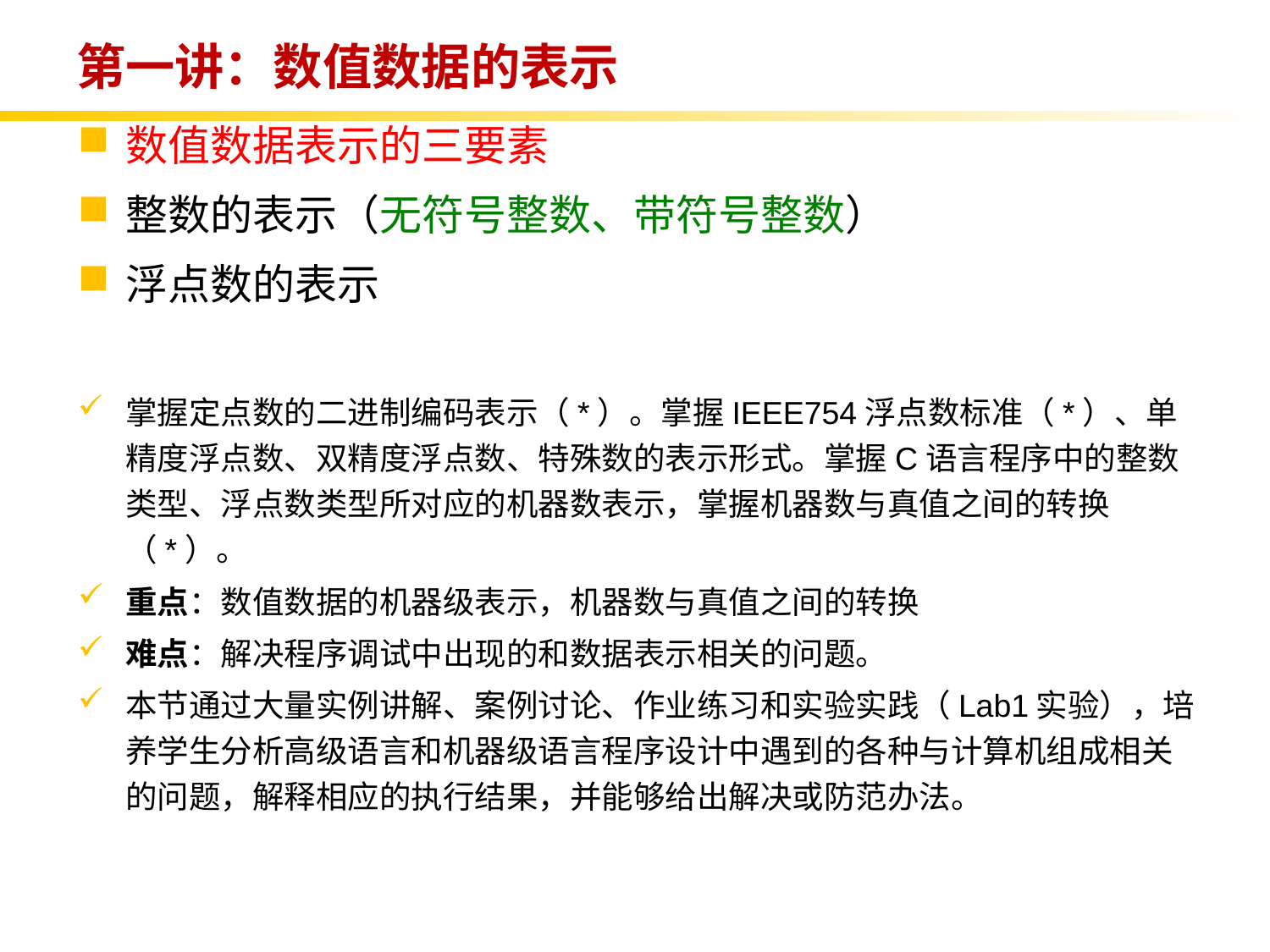

# 第一讲：数值数据的表示
数值数据表示的三要素
整数的表示（无符号整数、带符号整数）
浮点数的表示

掌握定点数的二进制编码表示（*）。掌握IEEE754浮点数标准（*）、单精度浮点数、双精度浮点数、特殊数的表示形式。掌握C语言程序中的整数类型、浮点数类型所对应的机器数表示，掌握机器数与真值之间的转换（*）。
重点：数值数据的机器级表示，机器数与真值之间的转换
难点：解决程序调试中出现的和数据表示相关的问题。
本节通过大量实例讲解、案例讨论、作业练习和实验实践（Lab1实验），培养学生分析高级语言和机器级语言程序设计中遇到的各种与计算机组成相关的问题，解释相应的执行结果，并能够给出解决或防范办法。